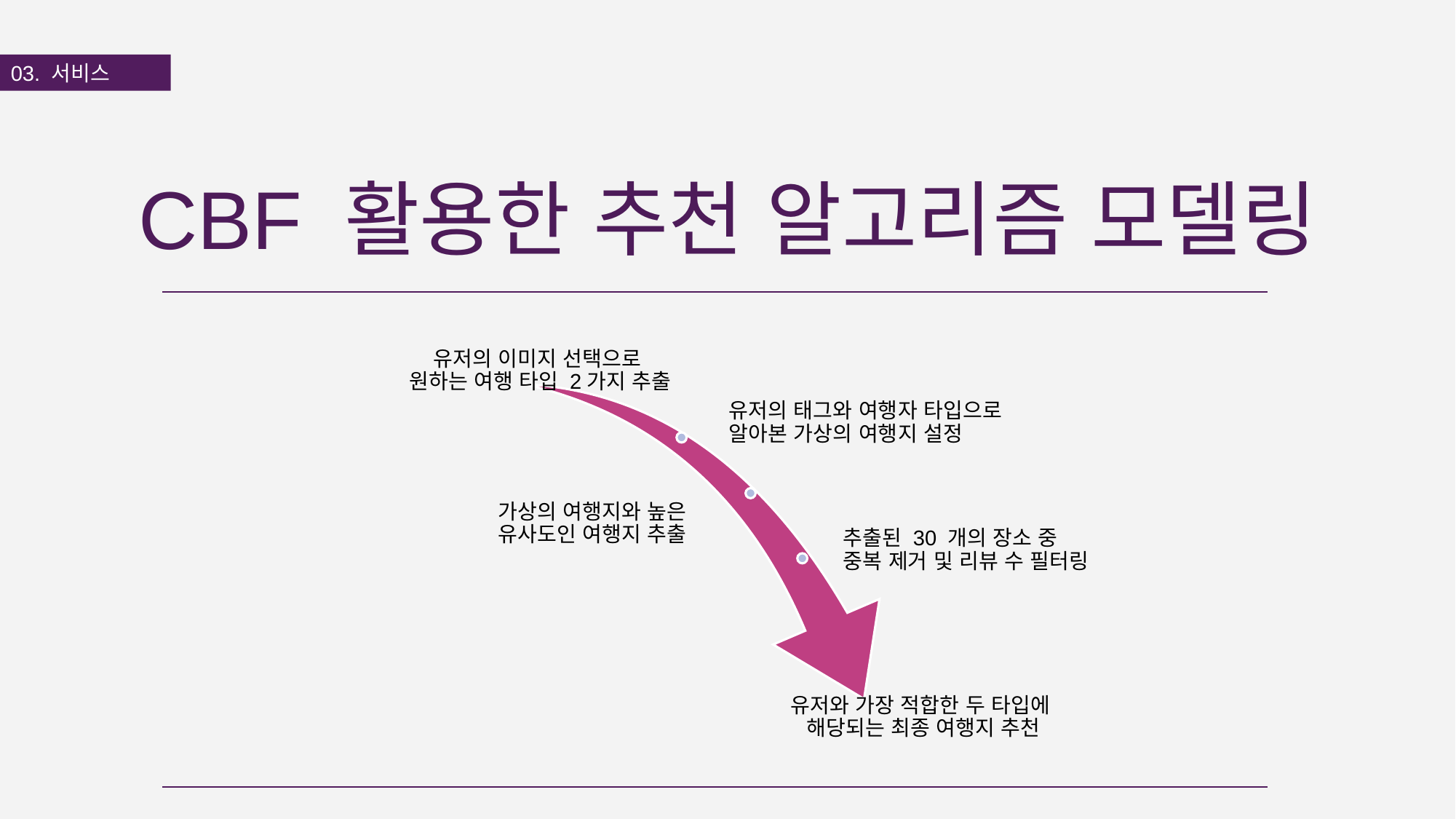

03. 서비스
CBF 활용한 추천 알고리즘 모델링

유저의 이미지 선택으로
원하는 여행 타입 2가지 추출
유저의 태그와 여행자 타입으로
알아본 가상의 여행지 설정
가상의 여행지와 높은 유사도인 여행지 추출
추출된 30 개의 장소 중
중복 제거 및 리뷰 수 필터링
유저와 가장 적합한 두 타입에
해당되는 최종 여행지 추천